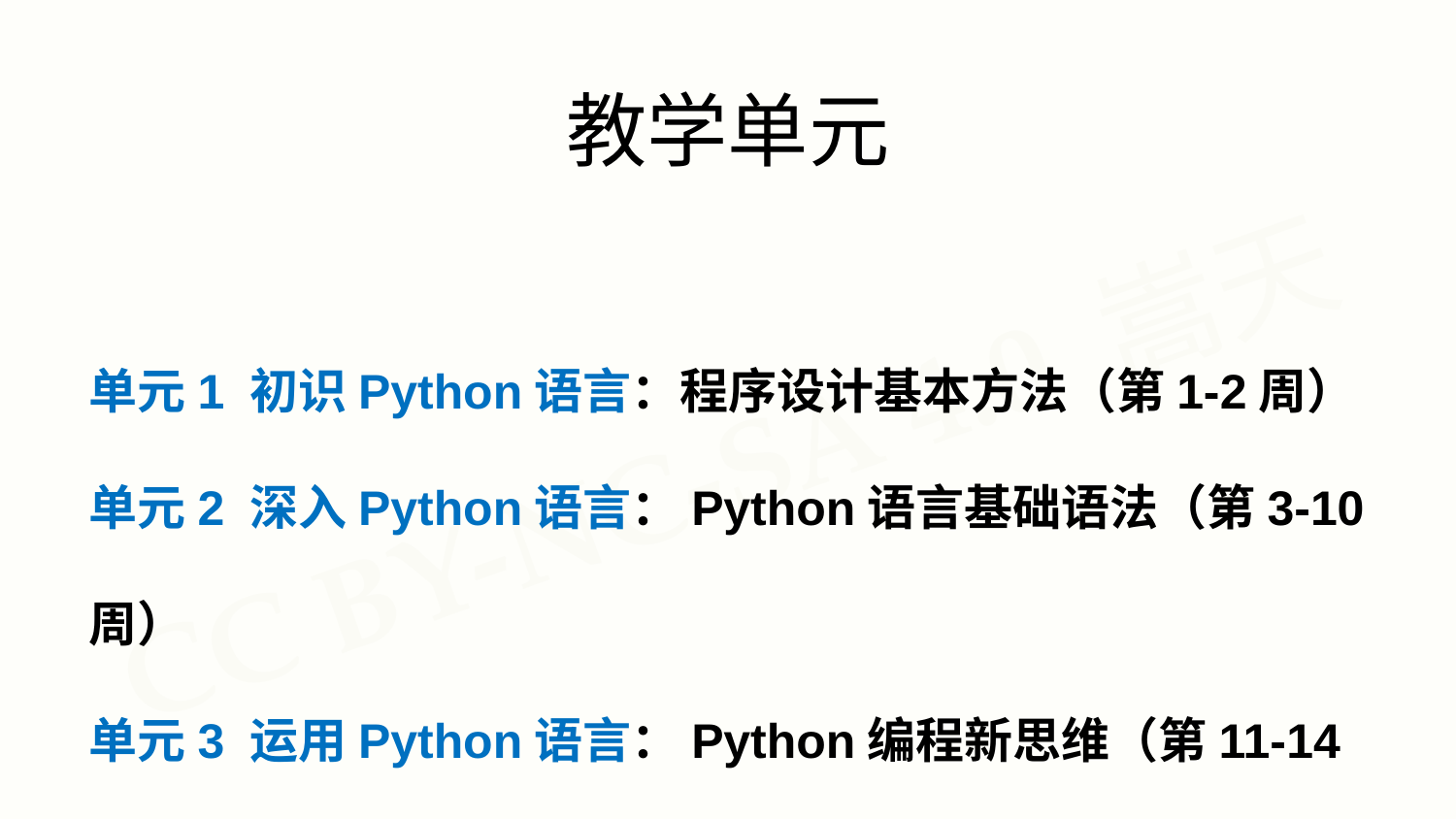

教学单元
单元1 初识Python语言：程序设计基本方法（第1-2周）
单元2 深入Python语言：Python语言基础语法（第3-10周）
单元3 运用Python语言：Python编程新思维（第11-14周）